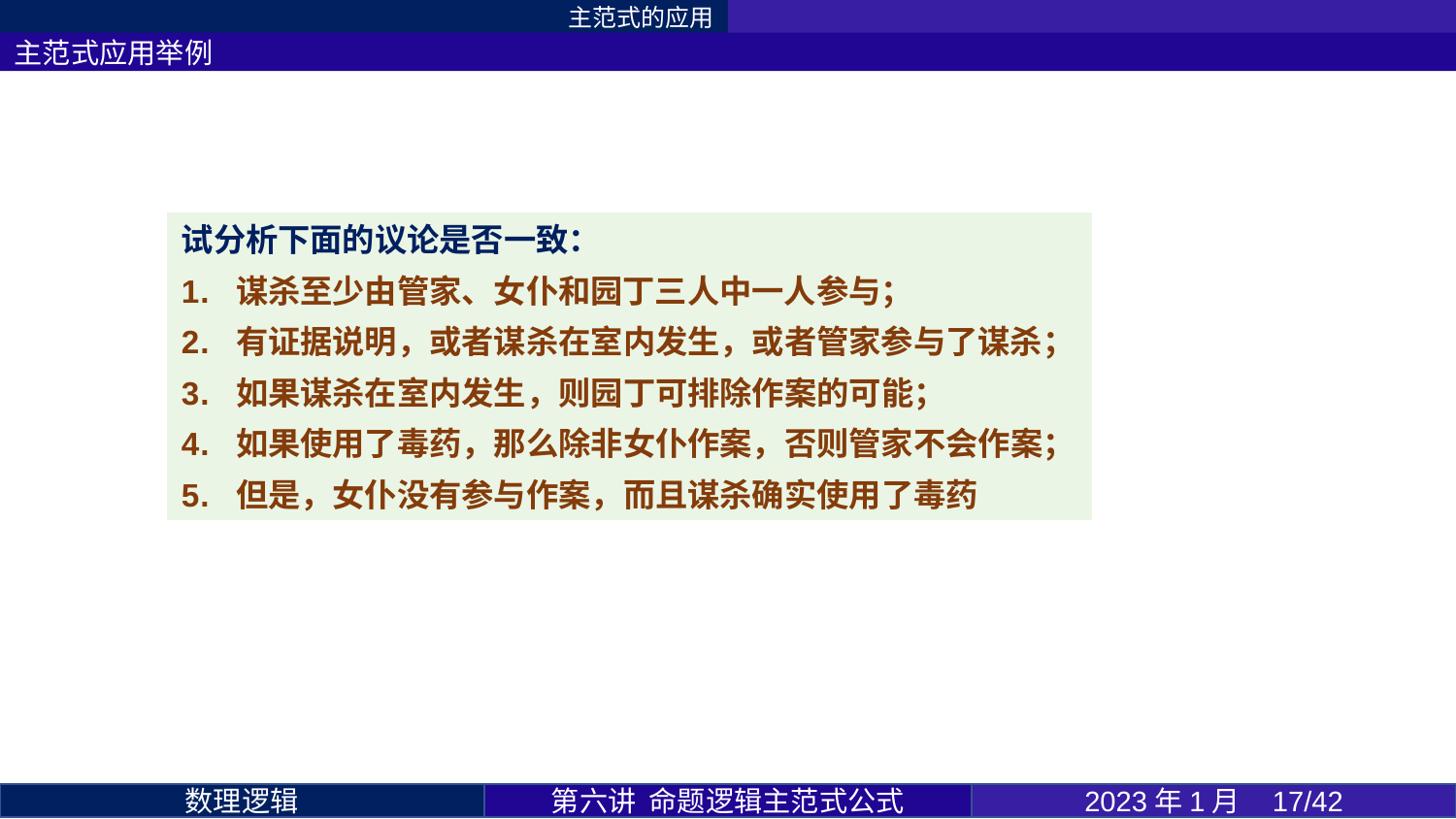

主范式的应用
主范式应用举例
试分析下面的议论是否一致：
谋杀至少由管家、女仆和园丁三人中一人参与；
有证据说明，或者谋杀在室内发生，或者管家参与了谋杀；
如果谋杀在室内发生，则园丁可排除作案的可能；
如果使用了毒药，那么除非女仆作案，否则管家不会作案；
但是，女仆没有参与作案，而且谋杀确实使用了毒药
第六讲  命题逻辑主范式公式
2023年1月    17/42
数理逻辑